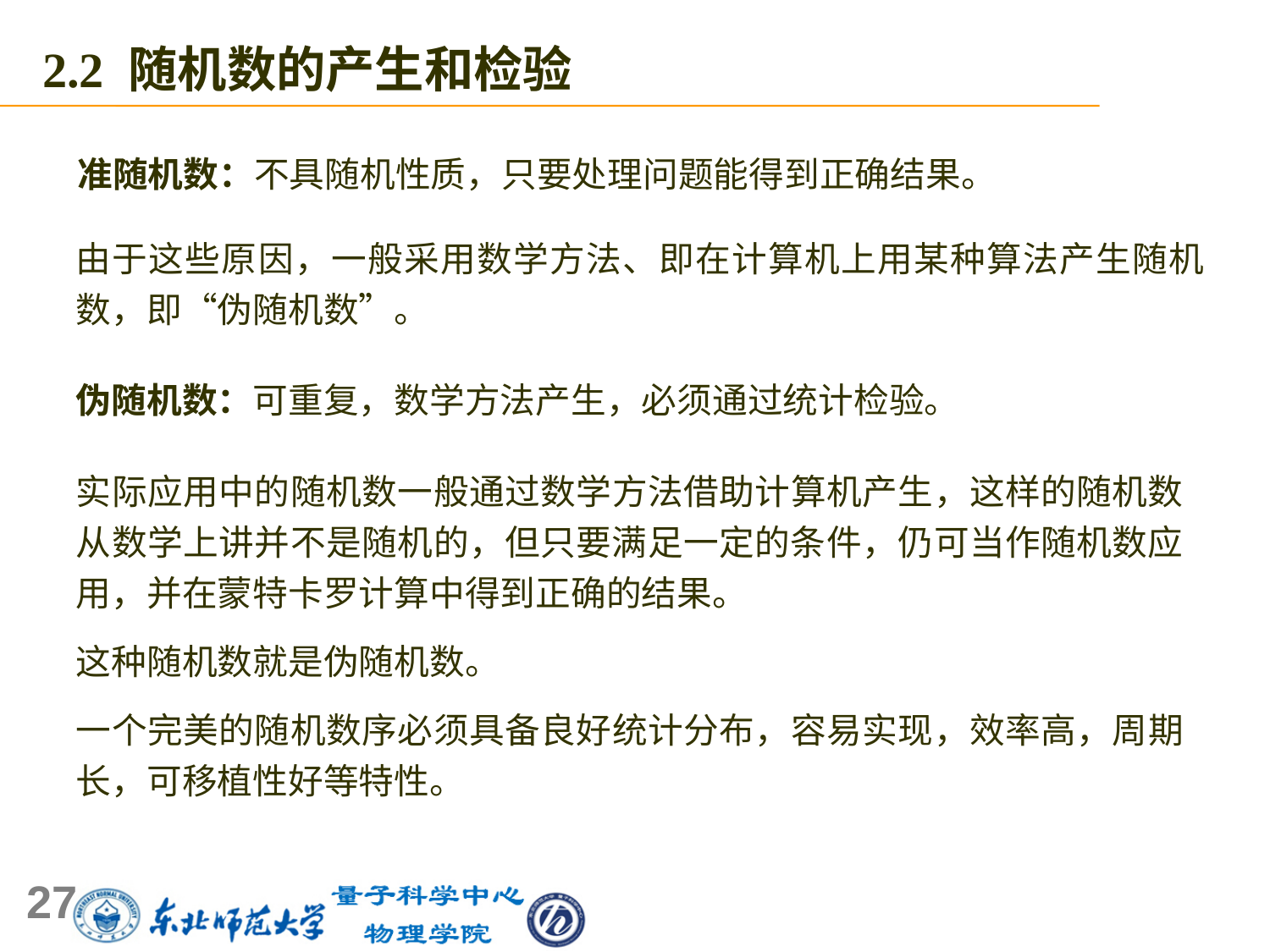

2.2 随机数的产生和检验

准随机数：不具随机性质，只要处理问题能得到正确结果。
由于这些原因，一般采用数学方法、即在计算机上用某种算法产生随机数，即“伪随机数”。
伪随机数：可重复，数学方法产生，必须通过统计检验。
实际应用中的随机数一般通过数学方法借助计算机产生，这样的随机数从数学上讲并不是随机的，但只要满足一定的条件，仍可当作随机数应用，并在蒙特卡罗计算中得到正确的结果。
这种随机数就是伪随机数。
一个完美的随机数序必须具备良好统计分布，容易实现，效率高，周期长，可移植性好等特性。
27